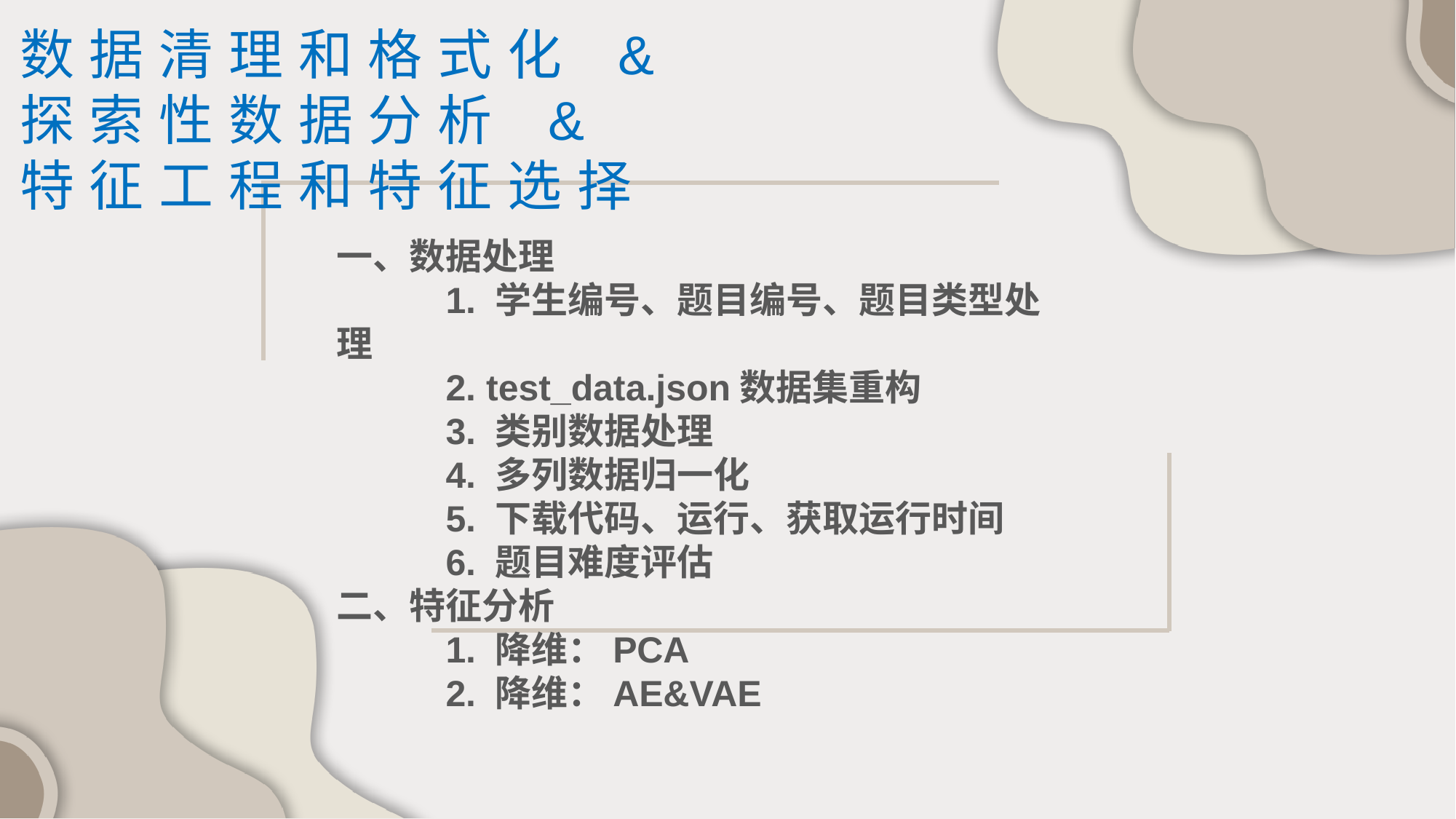

数据清理和格式化 &
探索性数据分析 &
特征工程和特征选择
一、数据处理
	1. 学生编号、题目编号、题目类型处理
	2. test_data.json数据集重构
	3. 类别数据处理
	4. 多列数据归一化
	5. 下载代码、运行、获取运行时间
	6. 题目难度评估
二、特征分析
	1. 降维：PCA
	2. 降维：AE&VAE